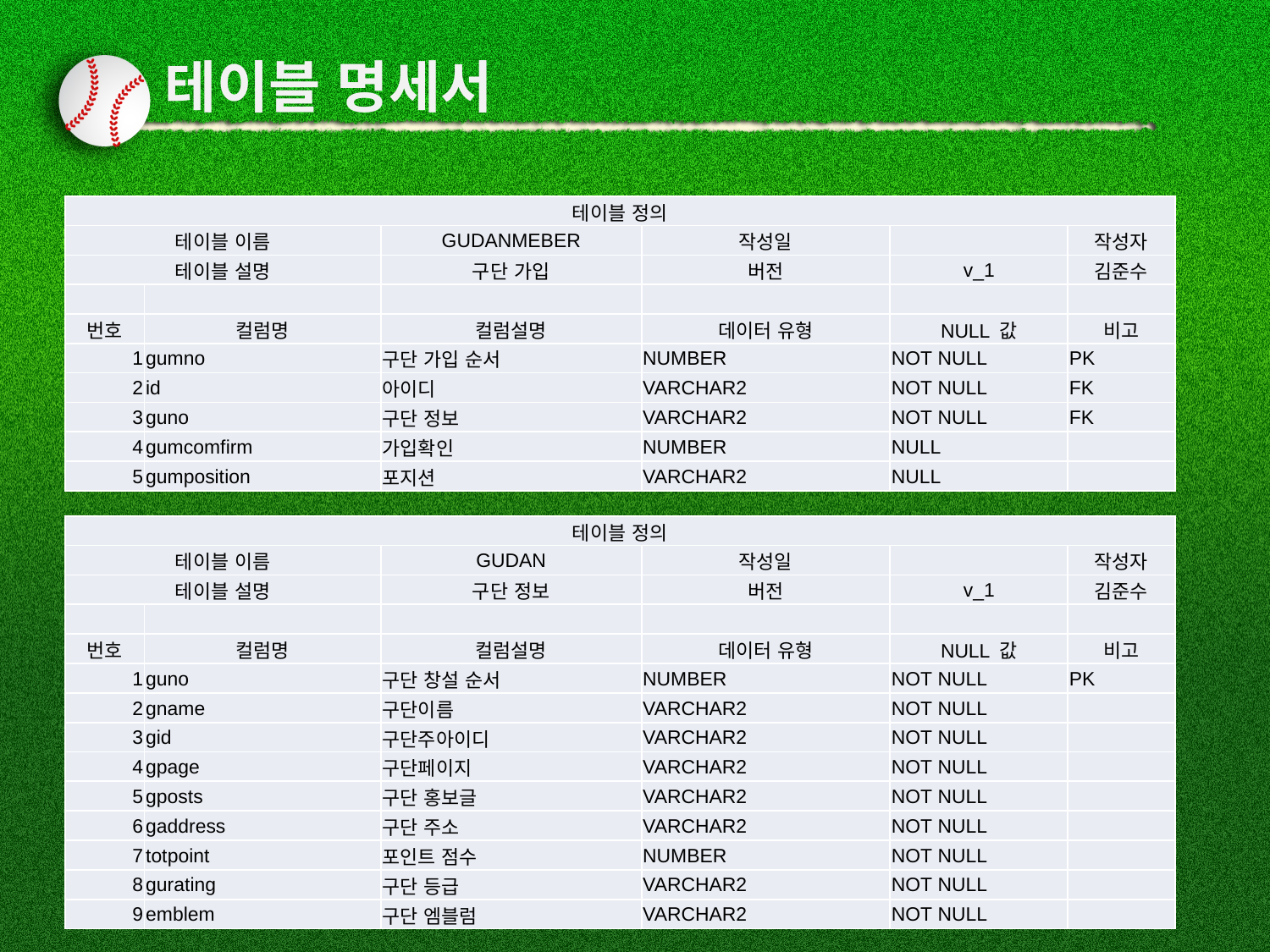

# 테이블 명세서
| 테이블 정의 |  |  |  |  |  |
| --- | --- | --- | --- | --- | --- |
| 테이블 이름 |  | GUDANMEBER | 작성일 |  | 작성자 |
| 테이블 설명 |  | 구단 가입 | 버전 | v\_1 | 김준수 |
|  |  |  |  |  |  |
| 번호 | 컬럼명 | 컬럼설명 | 데이터 유형 | NULL 값 | 비고 |
| 1 | gumno | 구단 가입 순서 | NUMBER | NOT NULL | PK |
| 2 | id | 아이디 | VARCHAR2 | NOT NULL | FK |
| 3 | guno | 구단 정보 | VARCHAR2 | NOT NULL | FK |
| 4 | gumcomfirm | 가입확인 | NUMBER | NULL |  |
| 5 | gumposition | 포지션 | VARCHAR2 | NULL |  |
| 테이블 정의 |  |  |  |  |  |
| --- | --- | --- | --- | --- | --- |
| 테이블 이름 |  | GUDAN | 작성일 |  | 작성자 |
| 테이블 설명 |  | 구단 정보 | 버전 | v\_1 | 김준수 |
|  |  |  |  |  |  |
| 번호 | 컬럼명 | 컬럼설명 | 데이터 유형 | NULL 값 | 비고 |
| 1 | guno | 구단 창설 순서 | NUMBER | NOT NULL | PK |
| 2 | gname | 구단이름 | VARCHAR2 | NOT NULL |  |
| 3 | gid | 구단주아이디 | VARCHAR2 | NOT NULL |  |
| 4 | gpage | 구단페이지 | VARCHAR2 | NOT NULL |  |
| 5 | gposts | 구단 홍보글 | VARCHAR2 | NOT NULL |  |
| 6 | gaddress | 구단 주소 | VARCHAR2 | NOT NULL |  |
| 7 | totpoint | 포인트 점수 | NUMBER | NOT NULL |  |
| 8 | gurating | 구단 등급 | VARCHAR2 | NOT NULL |  |
| 9 | emblem | 구단 엠블럼 | VARCHAR2 | NOT NULL |  |